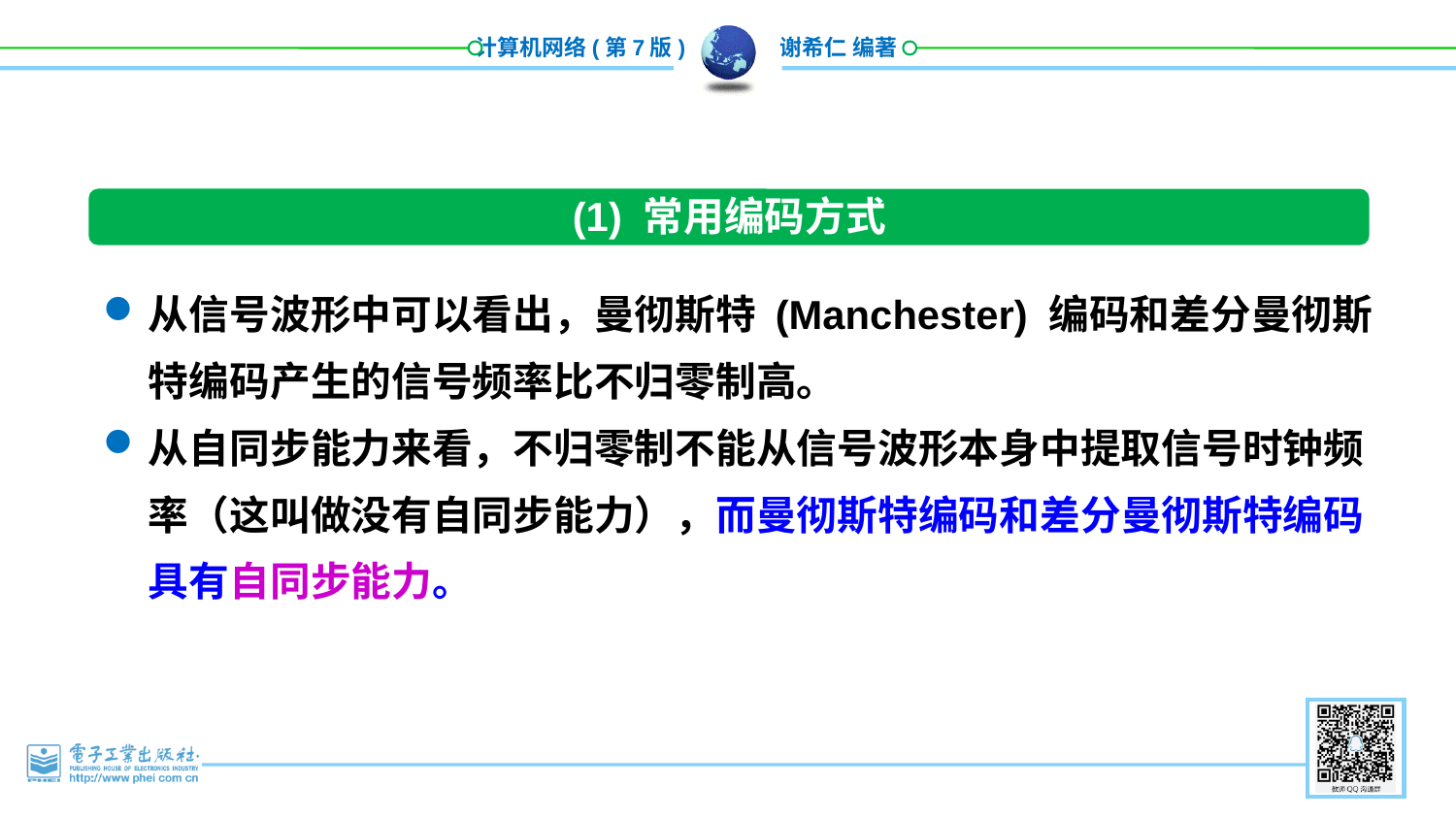

(1) 常用编码方式

从信号波形中可以看出，曼彻斯特 (Manchester) 编码和差分曼彻斯特编码产生的信号频率比不归零制高。
从自同步能力来看，不归零制不能从信号波形本身中提取信号时钟频率（这叫做没有自同步能力），而曼彻斯特编码和差分曼彻斯特编码具有自同步能力。